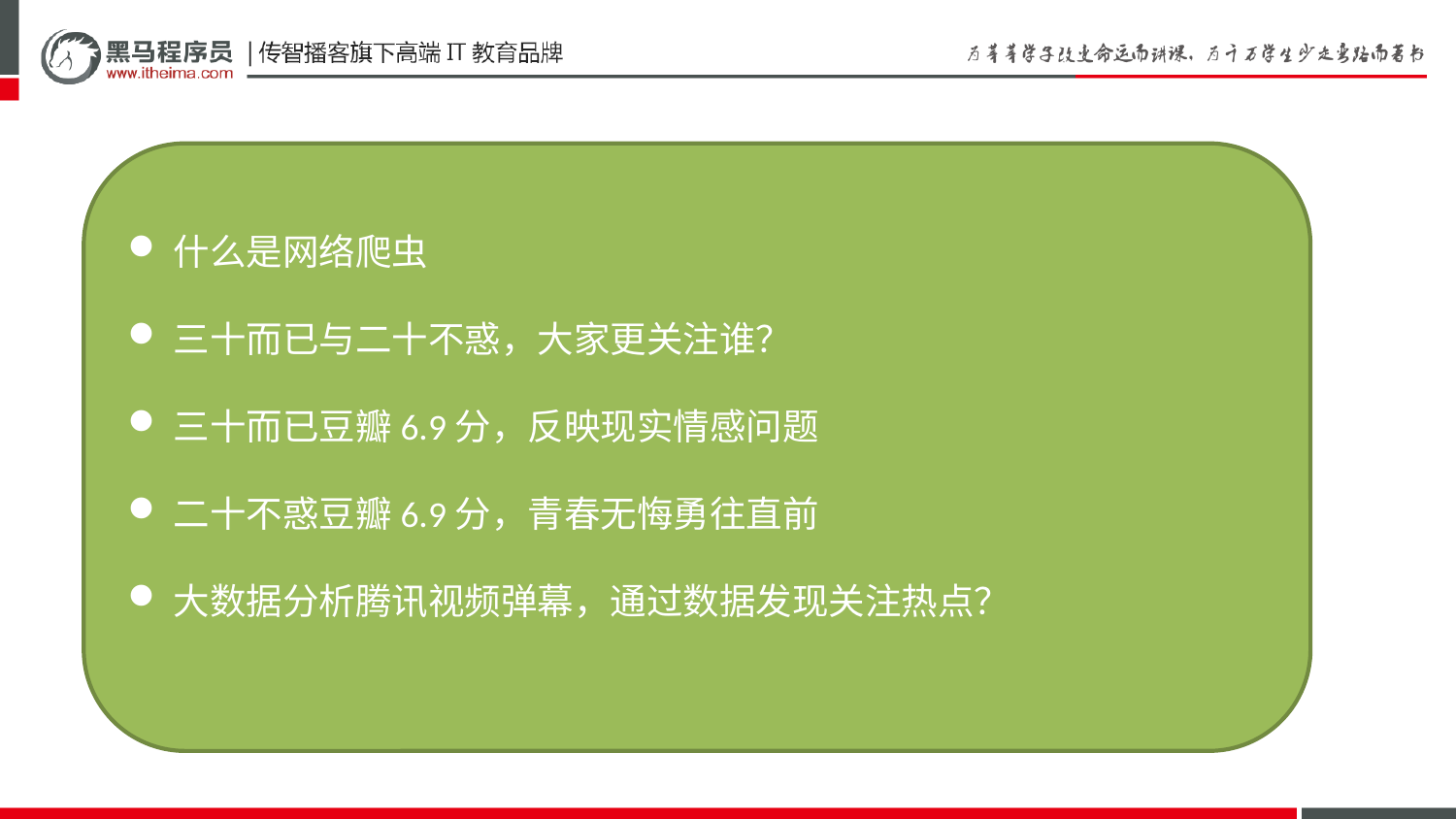

什么是网络爬虫

三十而已与二十不惑，大家更关注谁？

三十而已豆瓣6.9分，反映现实情感问题

二十不惑豆瓣6.9分，青春无悔勇往直前

大数据分析腾讯视频弹幕，通过数据发现关注热点？